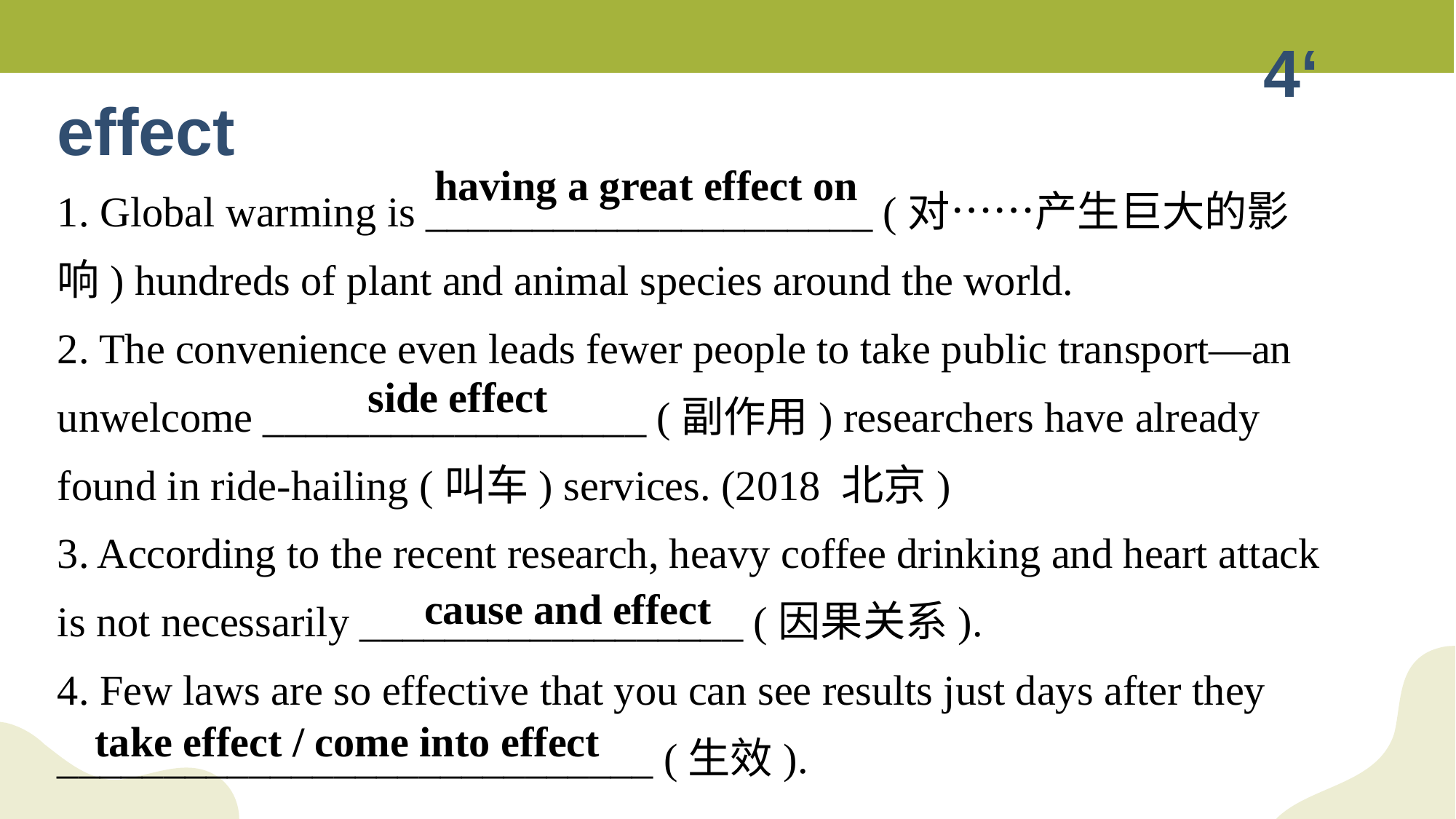

4‘
effect

1. Global warming is _____________________ (对……产生巨大的影响) hundreds of plant and animal species around the world.
2. The convenience even leads fewer people to take public transport—an unwelcome __________________ (副作用) researchers have already found in ride-hailing (叫车) services. (2018 北京)
3. According to the recent research, heavy coffee drinking and heart attack is not necessarily __________________ (因果关系).
4. Few laws are so effective that you can see results just days after they ____________________________ (生效).
 having a great effect on
 side effect
 cause and effect
 take effect / come into effect